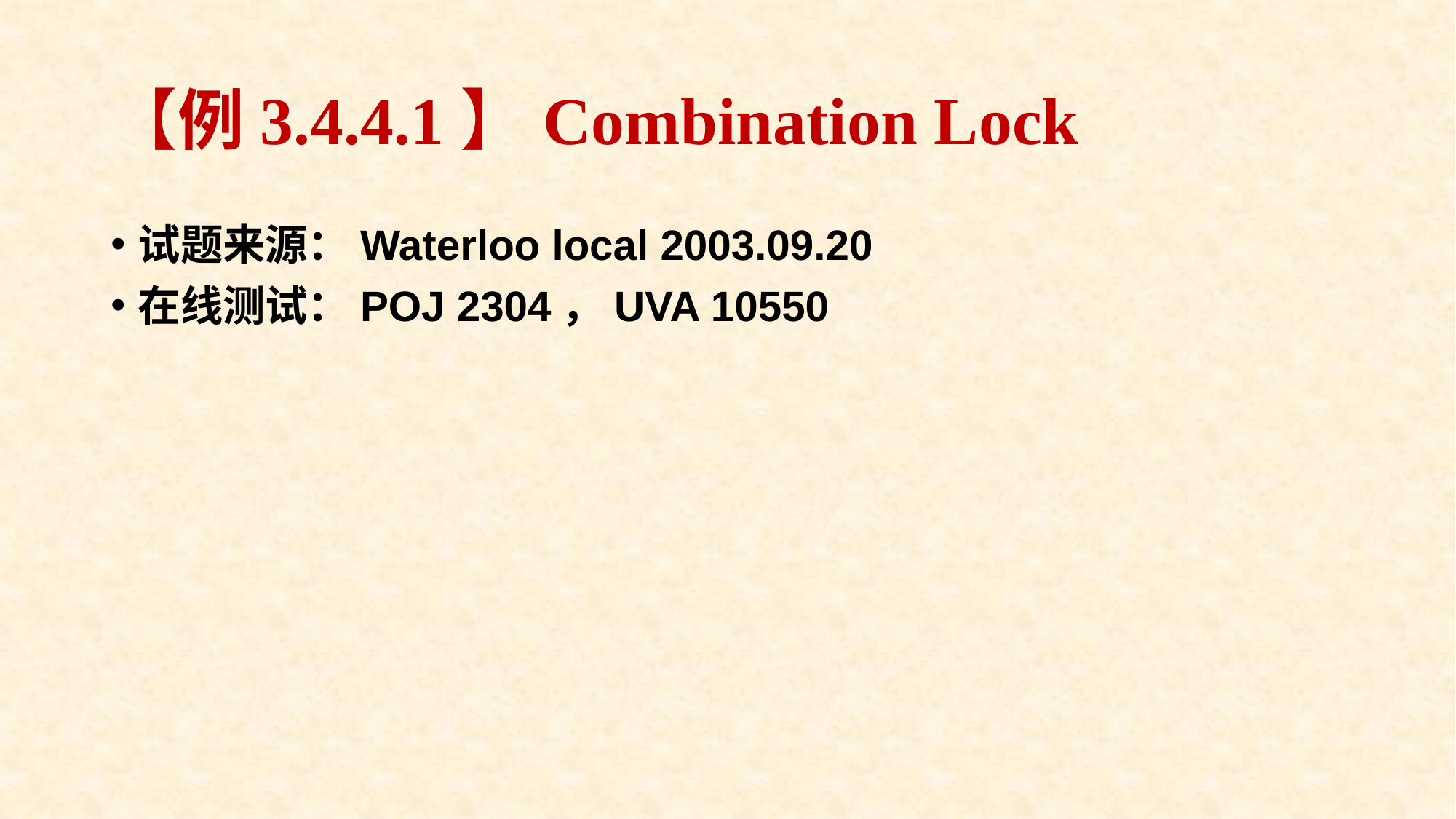

# 【例3.4.4.1】Combination Lock
试题来源：Waterloo local 2003.09.20
在线测试：POJ 2304，UVA 10550